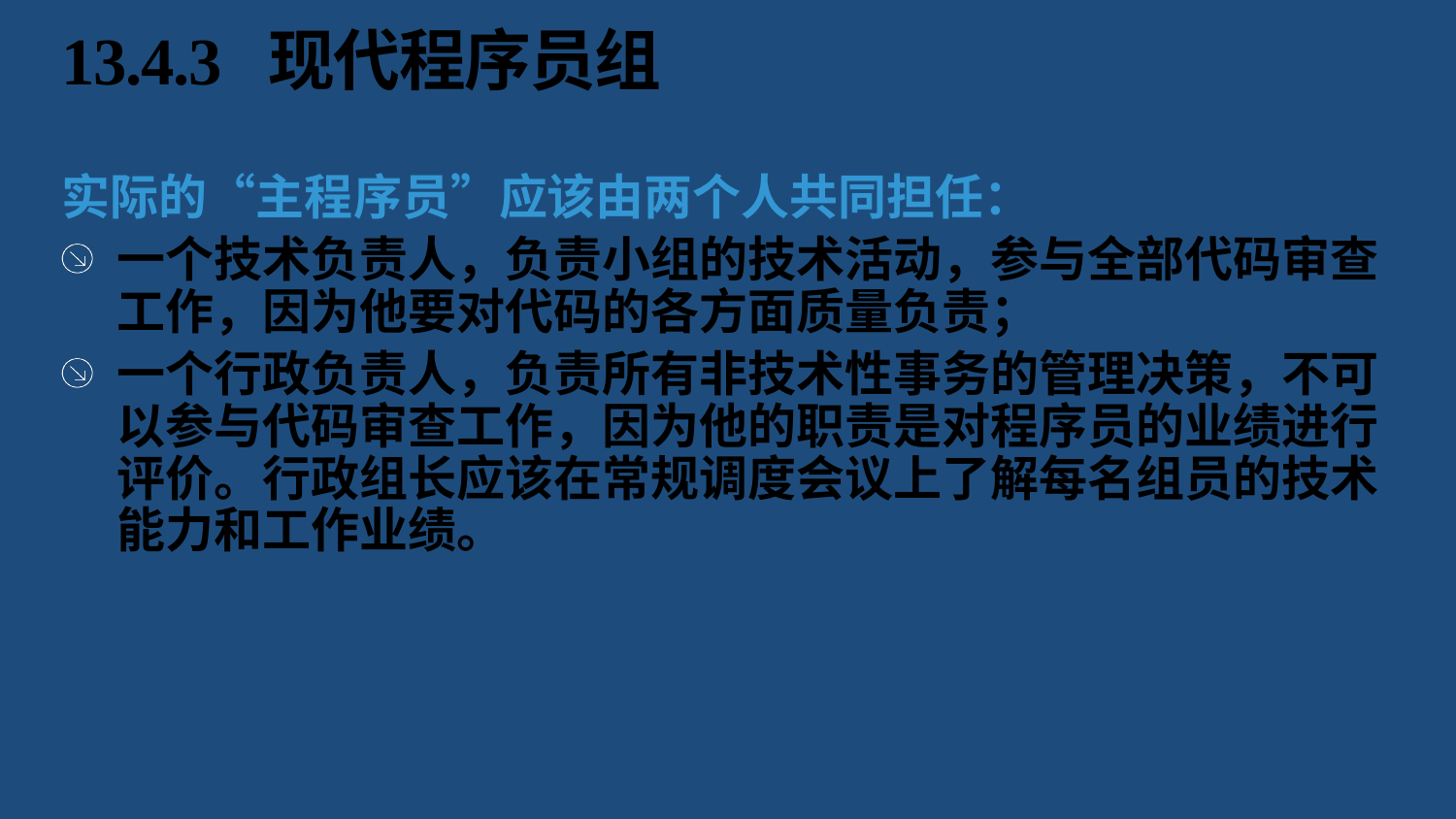

# 13.4.3  现代程序员组
实际的“主程序员”应该由两个人共同担任：
一个技术负责人，负责小组的技术活动，参与全部代码审查工作，因为他要对代码的各方面质量负责；
一个行政负责人，负责所有非技术性事务的管理决策，不可以参与代码审查工作，因为他的职责是对程序员的业绩进行评价。行政组长应该在常规调度会议上了解每名组员的技术能力和工作业绩。